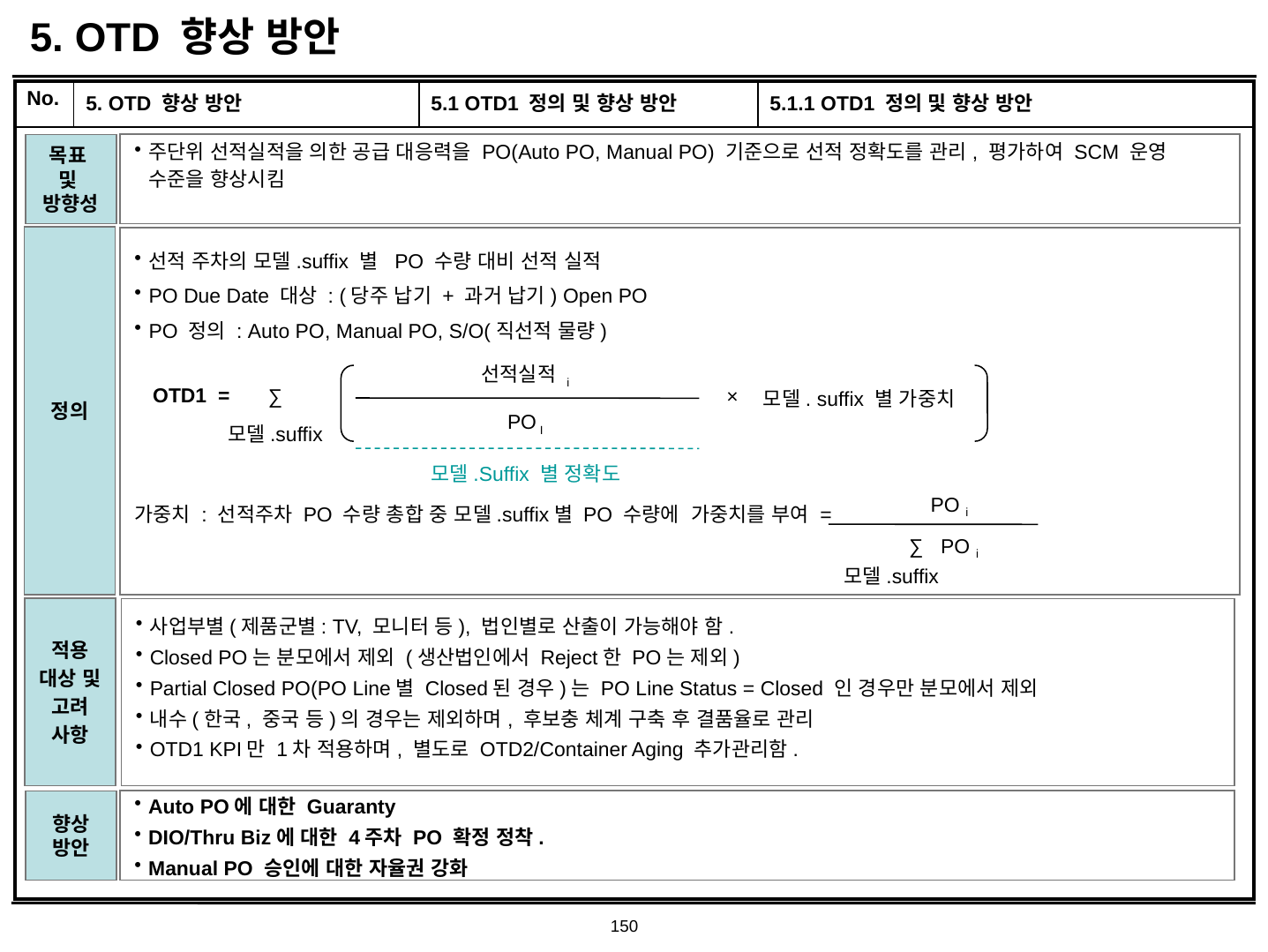

# 5. OTD 향상 방안
| No. | 5. OTD 향상 방안 | 5.1 OTD1 정의 및 향상 방안 | 5.1.1 OTD1 정의 및 향상 방안 |
| --- | --- | --- | --- |
|  |  |  |  |
주단위 선적실적을 의한 공급 대응력을 PO(Auto PO, Manual PO) 기준으로 선적 정확도를 관리, 평가하여 SCM 운영 수준을 향상시킴

목표
및
방향성
정의
선적 주차의 모델.suffix 별  PO 수량 대비 선적 실적
PO Due Date 대상 : (당주 납기 + 과거 납기) Open PO
PO 정의 : Auto PO, Manual PO, S/O(직선적 물량)

가중치 : 선적주차 PO 수량 총합 중 모델.suffix별 PO 수량에  가중치를 부여 =

선적실적 i

OTD1  =
∑
×
모델. suffix 별 가중치

PO I
모델.suffix

모델.Suffix 별 정확도
 PO i

∑   PO i
모델.suffix
적용
대상 및
고려
사항
사업부별(제품군별: TV, 모니터 등), 법인별로 산출이 가능해야 함.
Closed PO는 분모에서 제외 (생산법인에서 Reject한 PO는 제외)
Partial Closed PO(PO Line별 Closed된 경우)는 PO Line Status = Closed 인 경우만 분모에서 제외
내수(한국, 중국 등)의 경우는 제외하며, 후보충 체계 구축 후 결품율로 관리
OTD1 KPI만 1차 적용하며, 별도로 OTD2/Container Aging 추가관리함.
Auto PO에 대한 Guaranty
DIO/Thru Biz에 대한 4주차 PO 확정 정착.
Manual PO 승인에 대한 자율권 강화
향상
방안
150